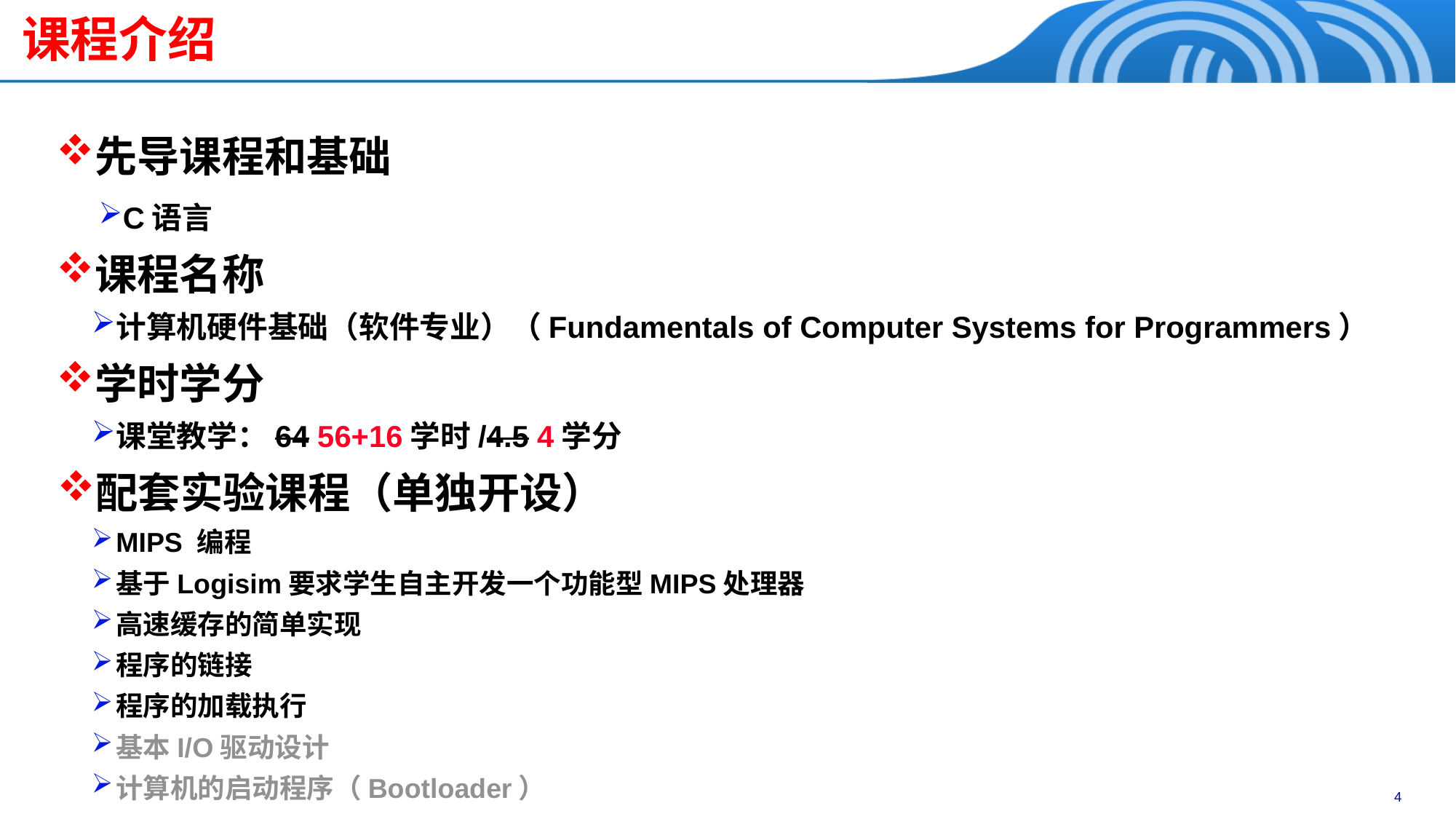

# 课程介绍
先导课程和基础
C语言
课程名称
计算机硬件基础（软件专业）（Fundamentals of Computer Systems for Programmers）
学时学分
课堂教学：64 56+16学时/4.5 4学分
配套实验课程（单独开设）
MIPS 编程
基于Logisim要求学生自主开发一个功能型MIPS处理器
高速缓存的简单实现
程序的链接
程序的加载执行
基本I/O驱动设计
计算机的启动程序（Bootloader）